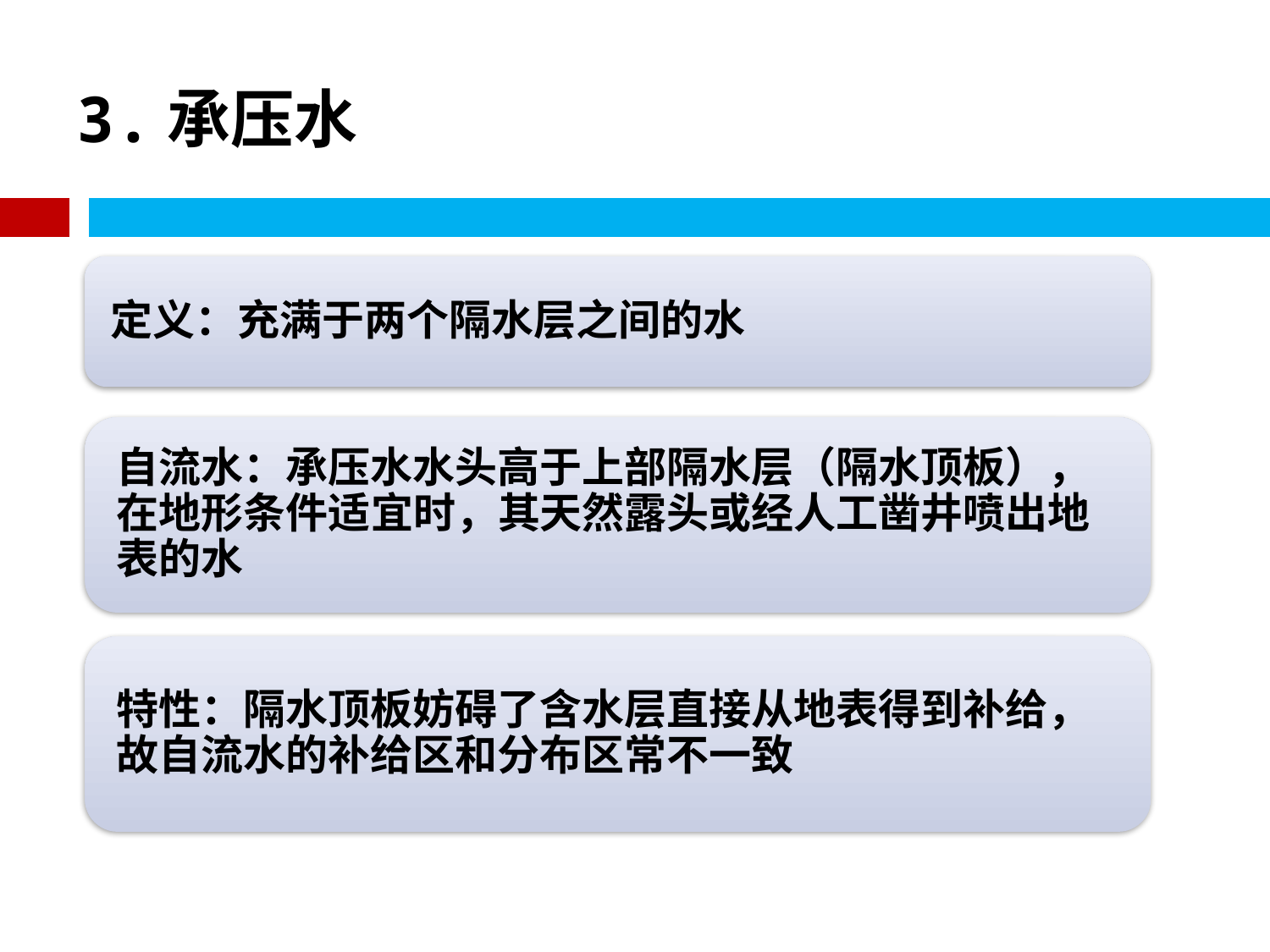

# 3.承压水
定义：充满于两个隔水层之间的水
自流水：承压水水头高于上部隔水层（隔水顶板），在地形条件适宜时，其天然露头或经人工凿井喷出地表的水
特性：隔水顶板妨碍了含水层直接从地表得到补给，故自流水的补给区和分布区常不一致